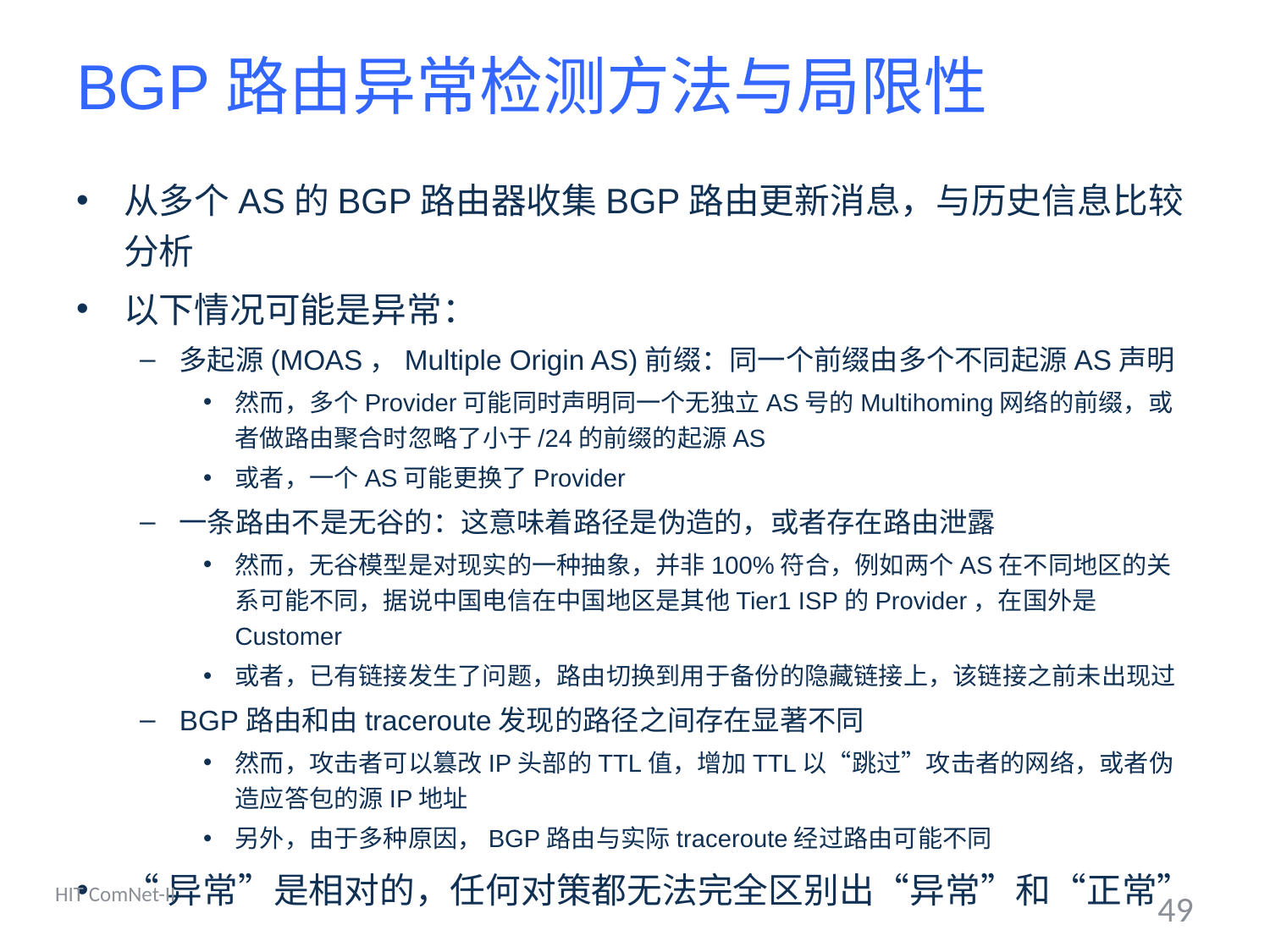

# BGP路由异常检测方法与局限性
从多个AS的BGP路由器收集BGP路由更新消息，与历史信息比较分析
以下情况可能是异常：
多起源(MOAS，Multiple Origin AS)前缀：同一个前缀由多个不同起源AS声明
然而，多个Provider可能同时声明同一个无独立AS号的Multihoming网络的前缀，或者做路由聚合时忽略了小于/24的前缀的起源AS
或者，一个AS可能更换了Provider
一条路由不是无谷的：这意味着路径是伪造的，或者存在路由泄露
然而，无谷模型是对现实的一种抽象，并非100%符合，例如两个AS在不同地区的关系可能不同，据说中国电信在中国地区是其他Tier1 ISP的Provider，在国外是Customer
或者，已有链接发生了问题，路由切换到用于备份的隐藏链接上，该链接之前未出现过
BGP路由和由traceroute发现的路径之间存在显著不同
然而，攻击者可以篡改IP头部的TTL值，增加TTL以“跳过”攻击者的网络，或者伪造应答包的源IP地址
另外，由于多种原因，BGP路由与实际traceroute经过路由可能不同
“异常”是相对的，任何对策都无法完全区别出“异常”和“正常”

HIT ComNet-II
49